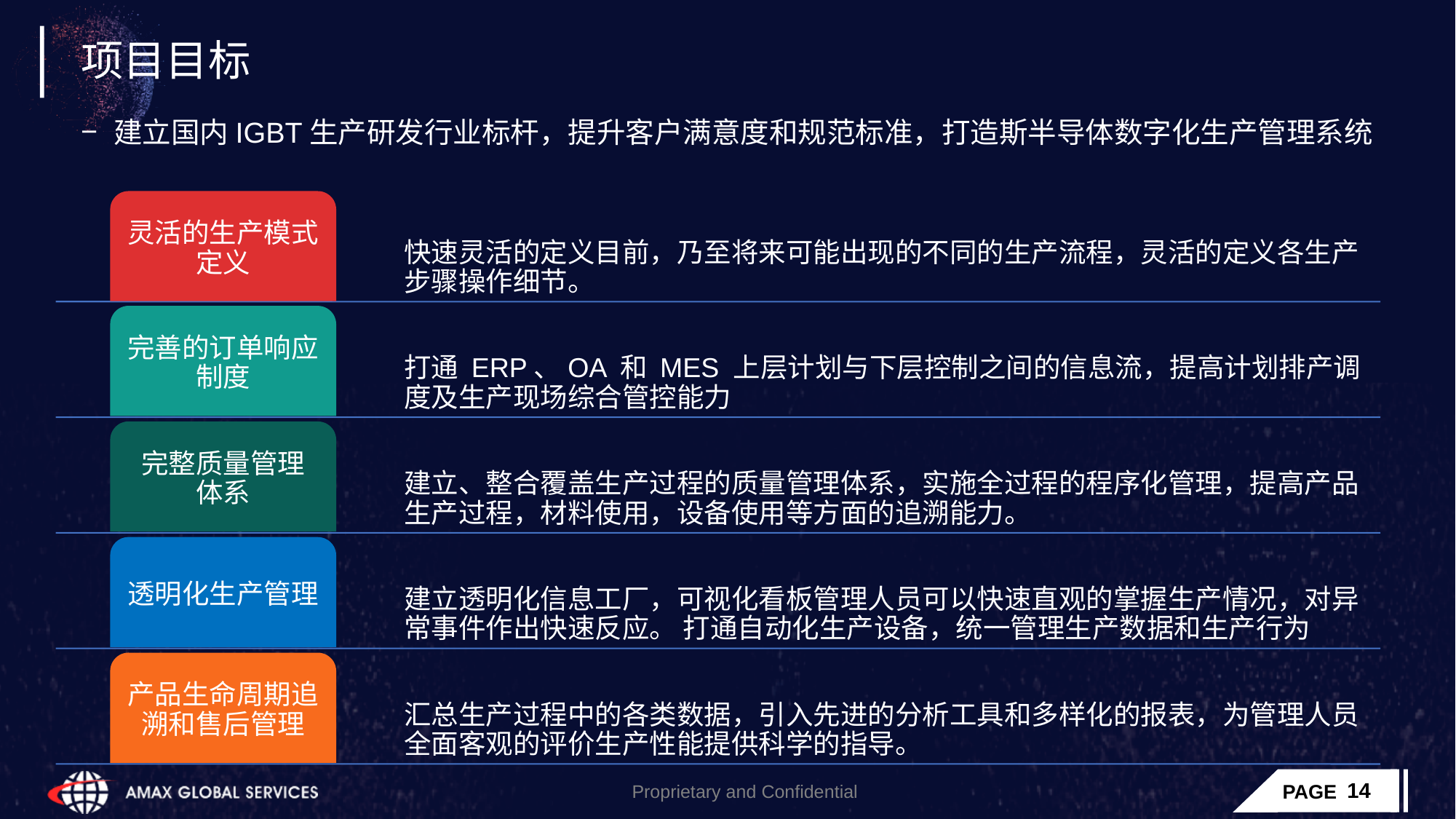

# 项目目标
建立国内IGBT生产研发行业标杆，提升客户满意度和规范标准，打造斯半导体数字化生产管理系统
快速灵活的定义目前，乃至将来可能出现的不同的生产流程，灵活的定义各生产步骤操作细节。
灵活的生产模式定义
打通 ERP、OA 和 MES 上层计划与下层控制之间的信息流，提高计划排产调度及生产现场综合管控能力
完善的订单响应制度
建立、整合覆盖生产过程的质量管理体系，实施全过程的程序化管理，提高产品生产过程，材料使用，设备使用等方面的追溯能力。
完整质量管理
体系
建立透明化信息工厂，可视化看板管理人员可以快速直观的掌握生产情况，对异常事件作出快速反应。 打通自动化生产设备，统一管理生产数据和生产行为
透明化生产管理
汇总生产过程中的各类数据，引入先进的分析工具和多样化的报表，为管理人员全面客观的评价生产性能提供科学的指导。
产品生命周期追溯和售后管理